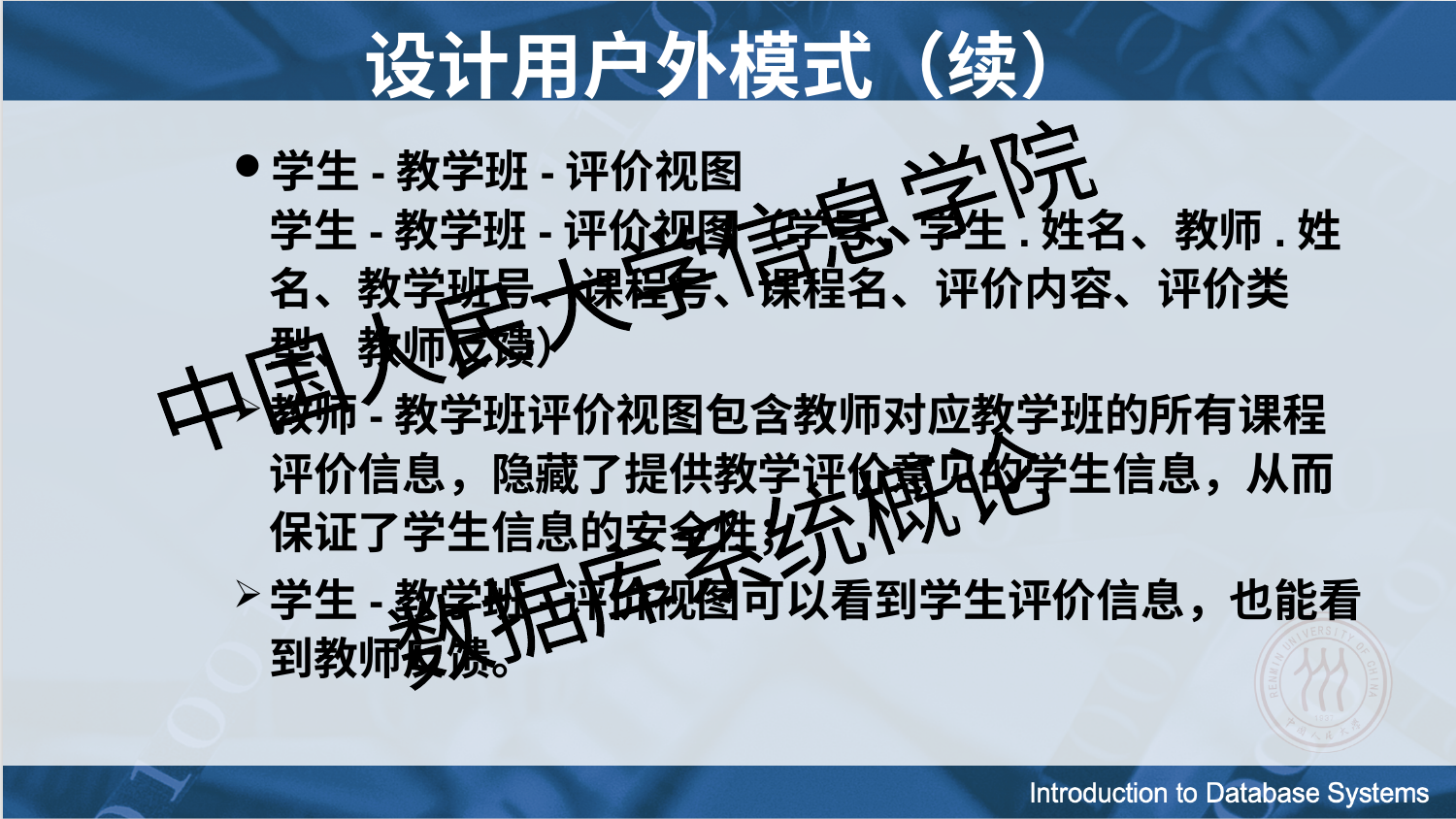

设计用户外模式（续）
学生-教学班-评价视图
学生-教学班-评价视图（学号、学生.姓名、教师.姓名、教学班号、课程号、课程名、评价内容、评价类型、教师反馈）
教师-教学班评价视图包含教师对应教学班的所有课程评价信息，隐藏了提供教学评价意见的学生信息，从而保证了学生信息的安全性；
学生-教学班-评价视图可以看到学生评价信息，也能看到教师反馈。